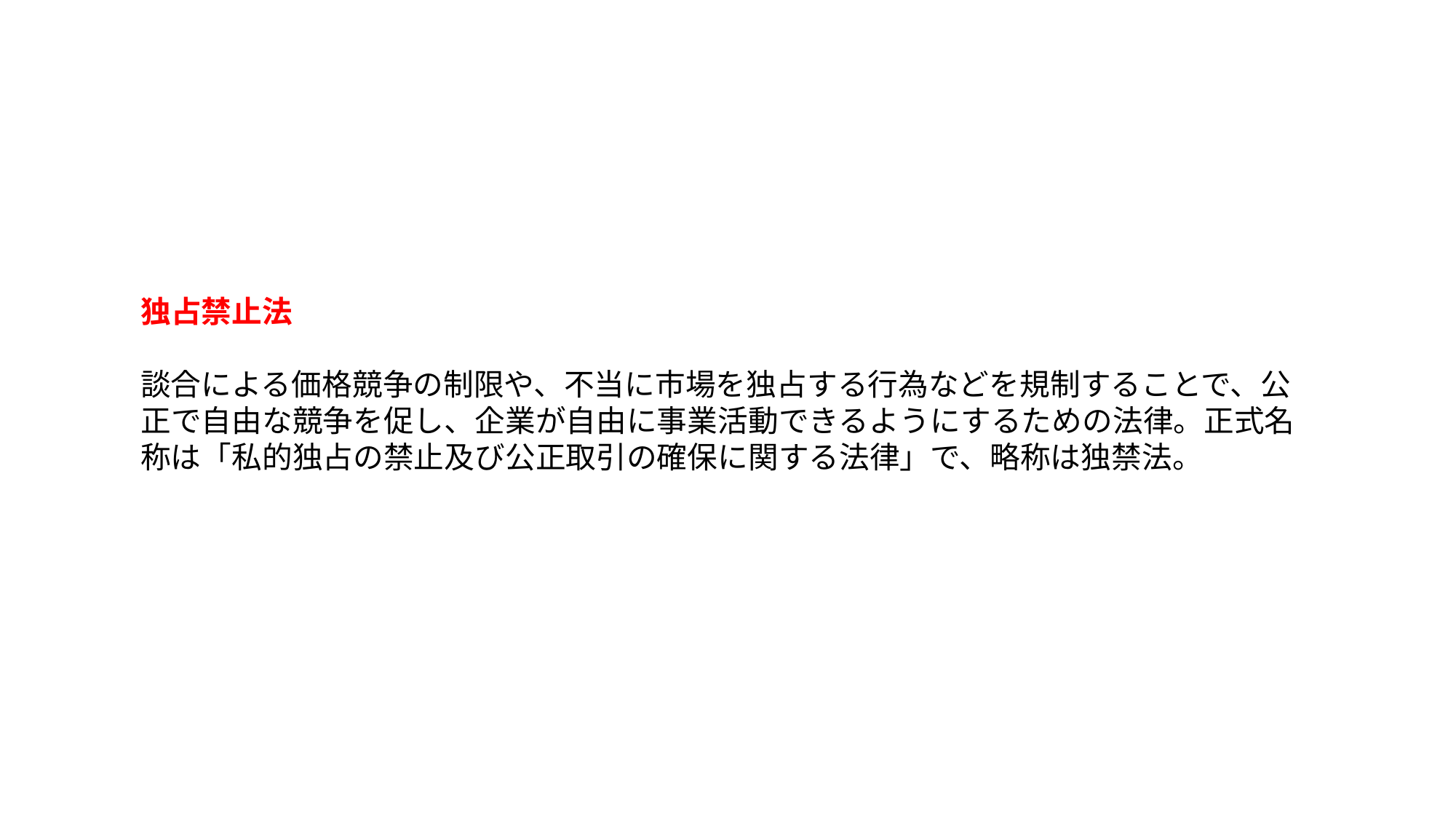

独占禁止法

談合による価格競争の制限や、不当に市場を独占する行為などを規制することで、公正で自由な競争を促し、企業が自由に事業活動できるようにするための法律。正式名称は「私的独占の禁止及び公正取引の確保に関する法律」で、略称は独禁法。